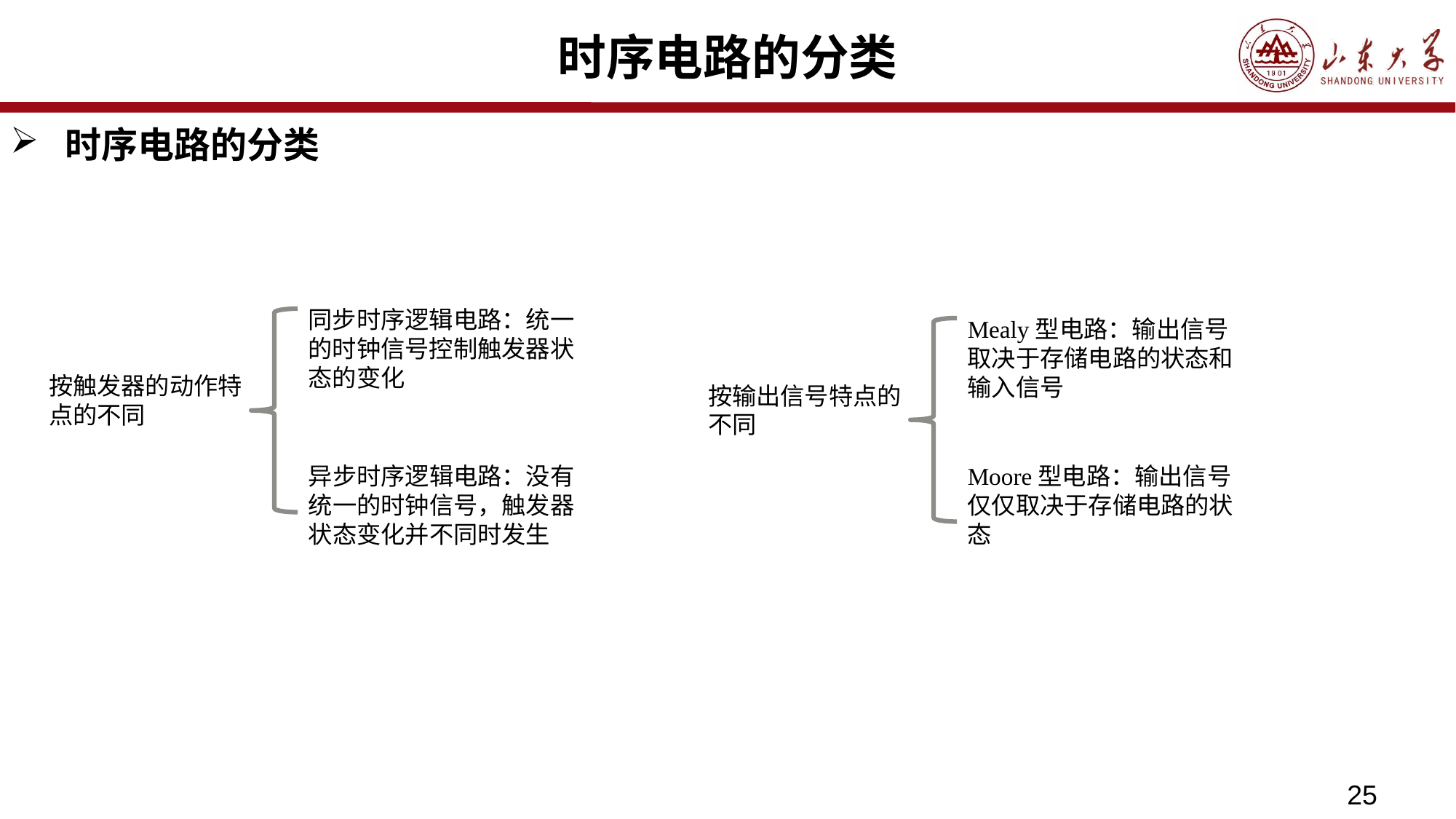

# 时序电路的分类
时序电路的分类
同步时序逻辑电路：统一的时钟信号控制触发器状态的变化
Mealy型电路：输出信号取决于存储电路的状态和输入信号

按触发器的动作特点的不同
按输出信号特点的不同
异步时序逻辑电路：没有统一的时钟信号，触发器状态变化并不同时发生
Moore型电路：输出信号仅仅取决于存储电路的状态
25